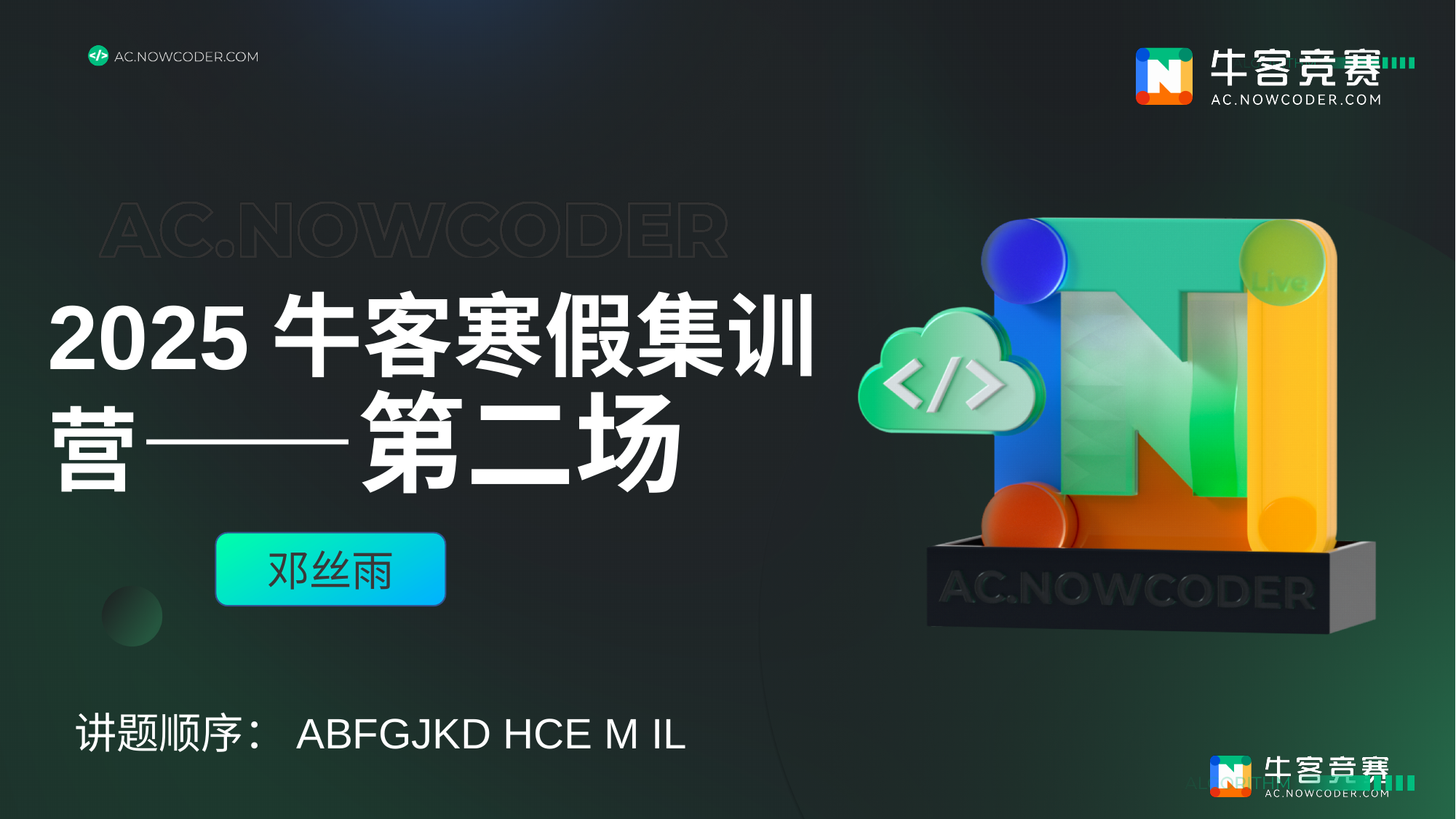

# 2025牛客寒假集训营——第二场
邓丝雨
讲题顺序：ABFGJKD HCE M IL